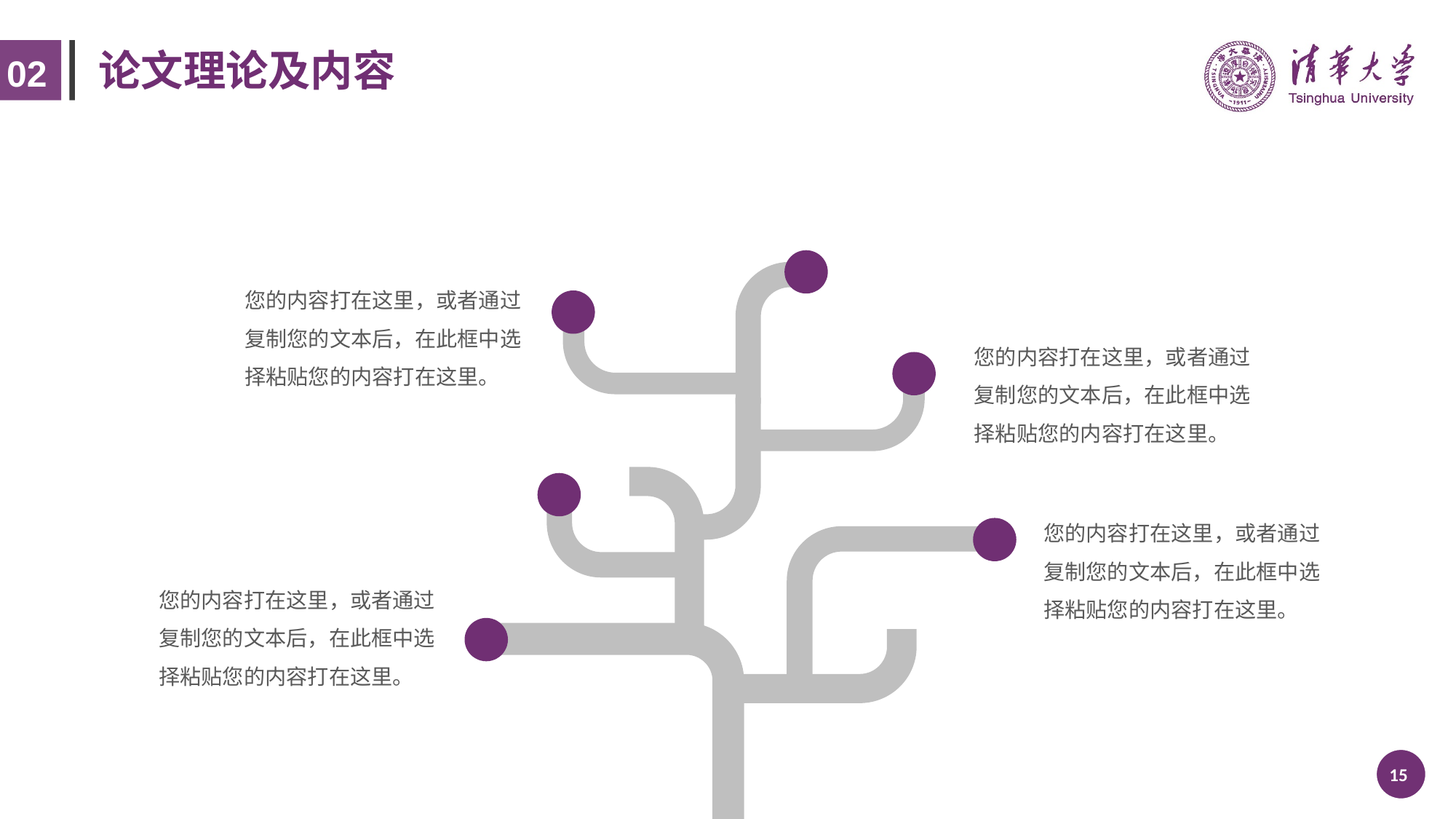

# 论文理论及内容
02

您的内容打在这里，或者通过复制您的文本后，在此框中选择粘贴您的内容打在这里。
您的内容打在这里，或者通过复制您的文本后，在此框中选择粘贴您的内容打在这里。
您的内容打在这里，或者通过复制您的文本后，在此框中选择粘贴您的内容打在这里。
您的内容打在这里，或者通过复制您的文本后，在此框中选择粘贴您的内容打在这里。
15    /30